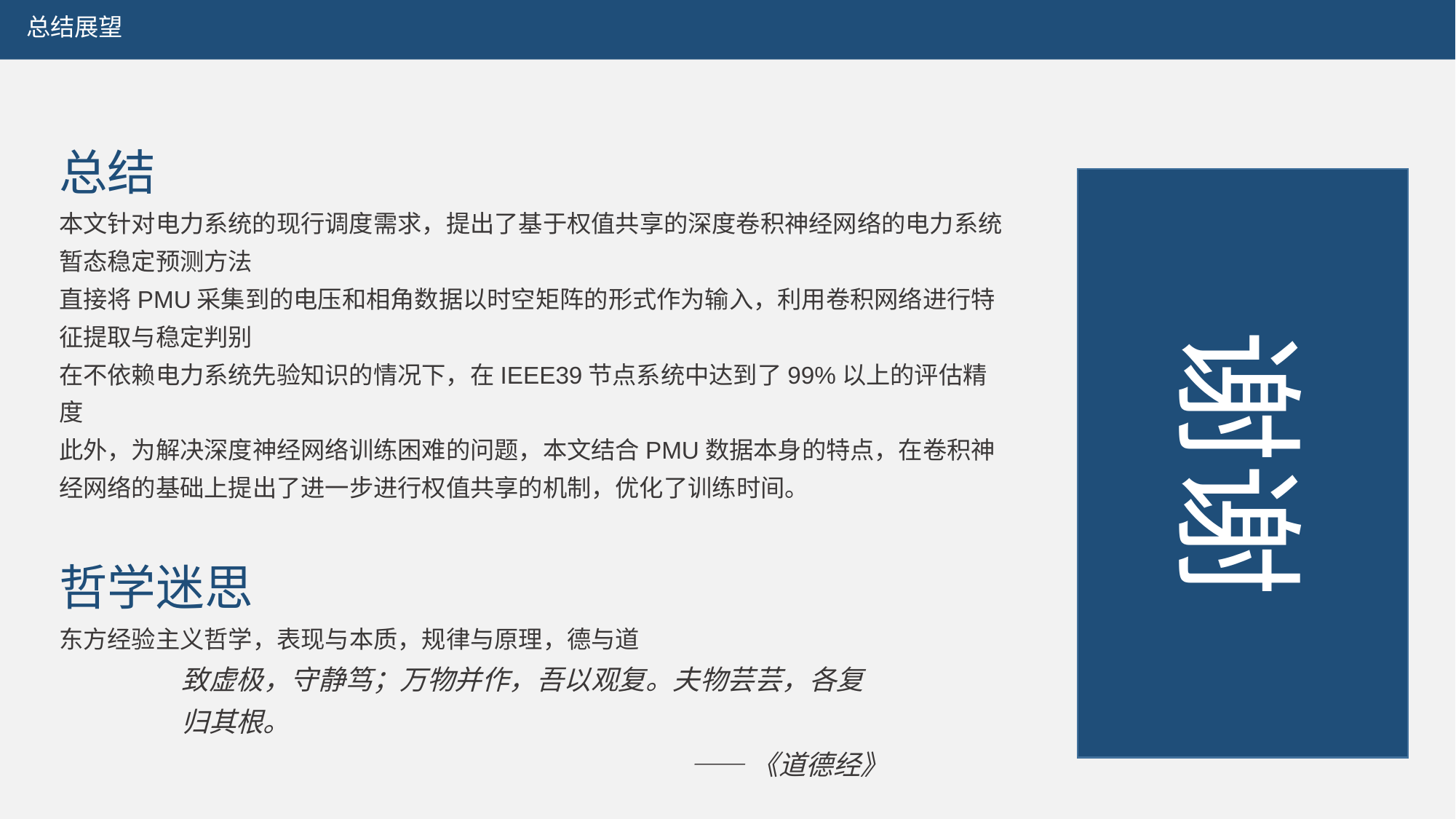

总结展望
总结
本文针对电力系统的现行调度需求，提出了基于权值共享的深度卷积神经网络的电力系统暂态稳定预测方法
直接将PMU采集到的电压和相角数据以时空矩阵的形式作为输入，利用卷积网络进行特征提取与稳定判别
在不依赖电力系统先验知识的情况下，在IEEE39节点系统中达到了99%以上的评估精度
此外，为解决深度神经网络训练困难的问题，本文结合PMU数据本身的特点，在卷积神经网络的基础上提出了进一步进行权值共享的机制，优化了训练时间。

哲学迷思
东方经验主义哲学，表现与本质，规律与原理，德与道
谢谢
致虚极，守静笃；万物并作，吾以观复。夫物芸芸，各复归其根。
——《道德经》